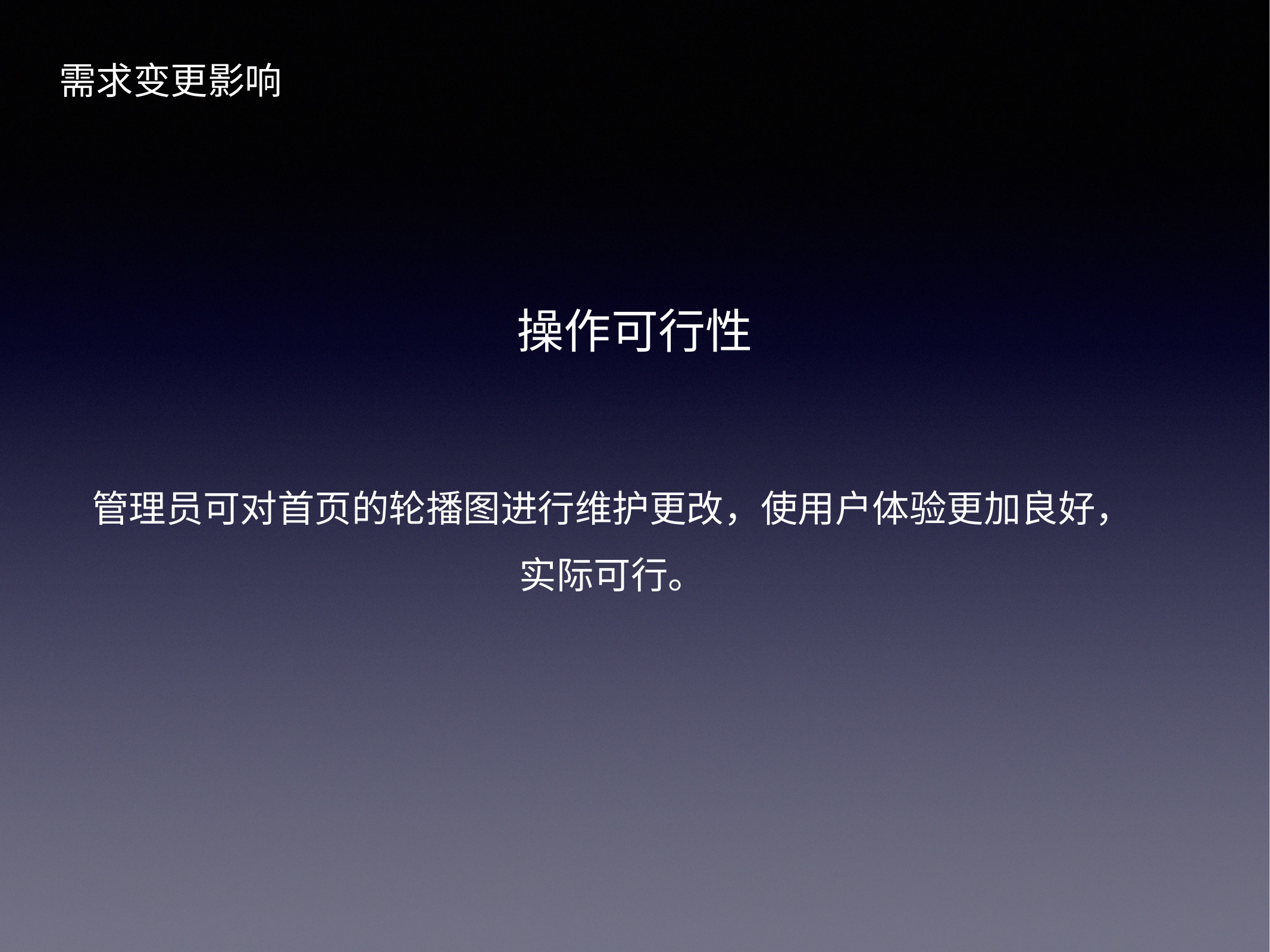

需求变更影响
操作可行性
管理员可对首页的轮播图进行维护更改，使用户体验更加良好，实际可行。